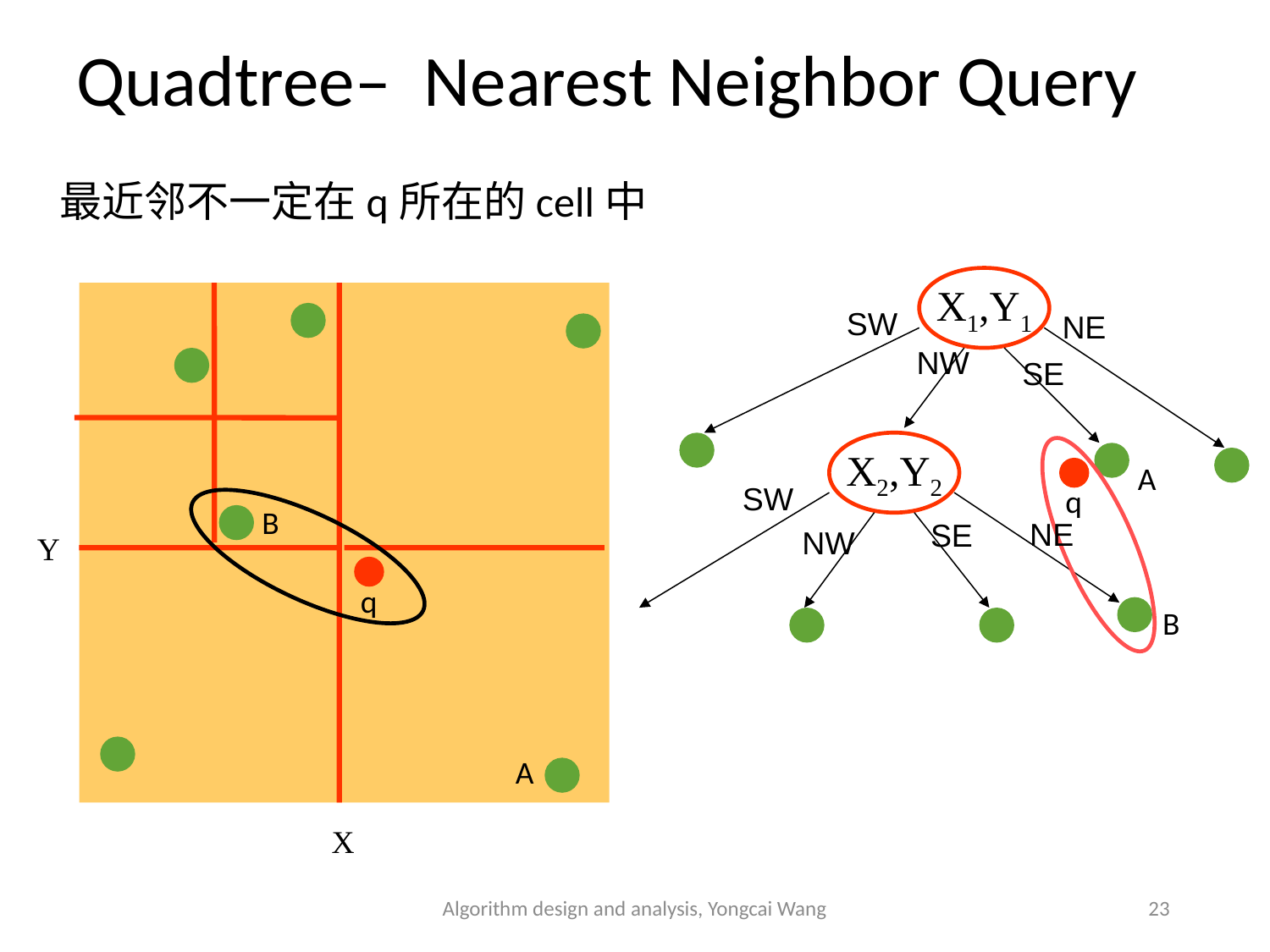

# Quadtree–  Nearest Neighbor Query
最近邻不一定在q所在的cell中
X1,Y1

SW
NE

NW
SE

X2,Y2

A

SW
q

B

NE
SE

NW
Y

q

B

A

X
Algorithm design and analysis, Yongcai Wang
23